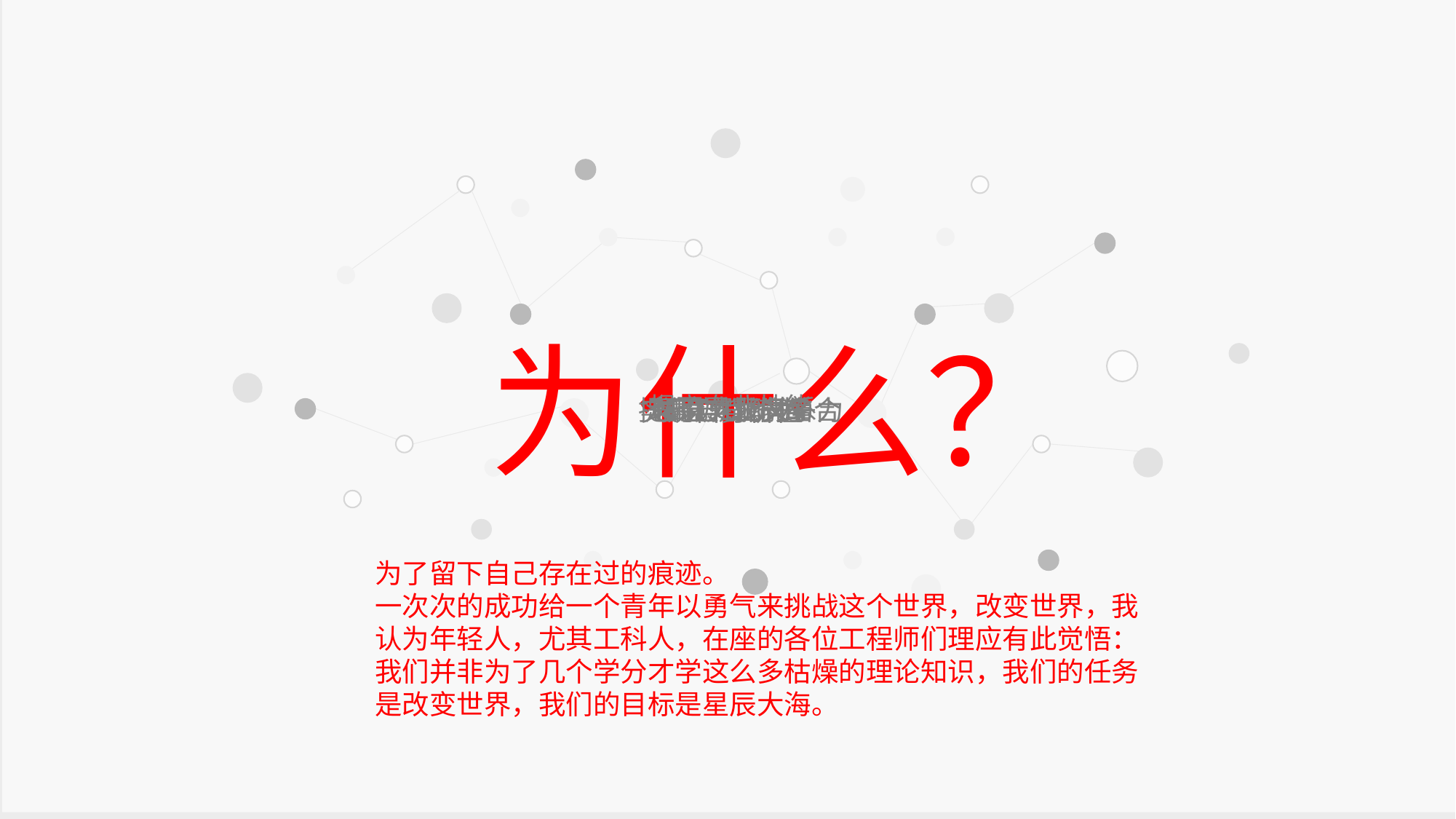

为什么？

提高专业技能
拓宽人际关系
理论实践向结合
增强就业竞争力
提高实践能力
实现自身价值

为了留下自己存在过的痕迹。
一次次的成功给一个青年以勇气来挑战这个世界，改变世界，我认为年轻人，尤其工科人，在座的各位工程师们理应有此觉悟：我们并非为了几个学分才学这么多枯燥的理论知识，我们的任务是改变世界，我们的目标是星辰大海。